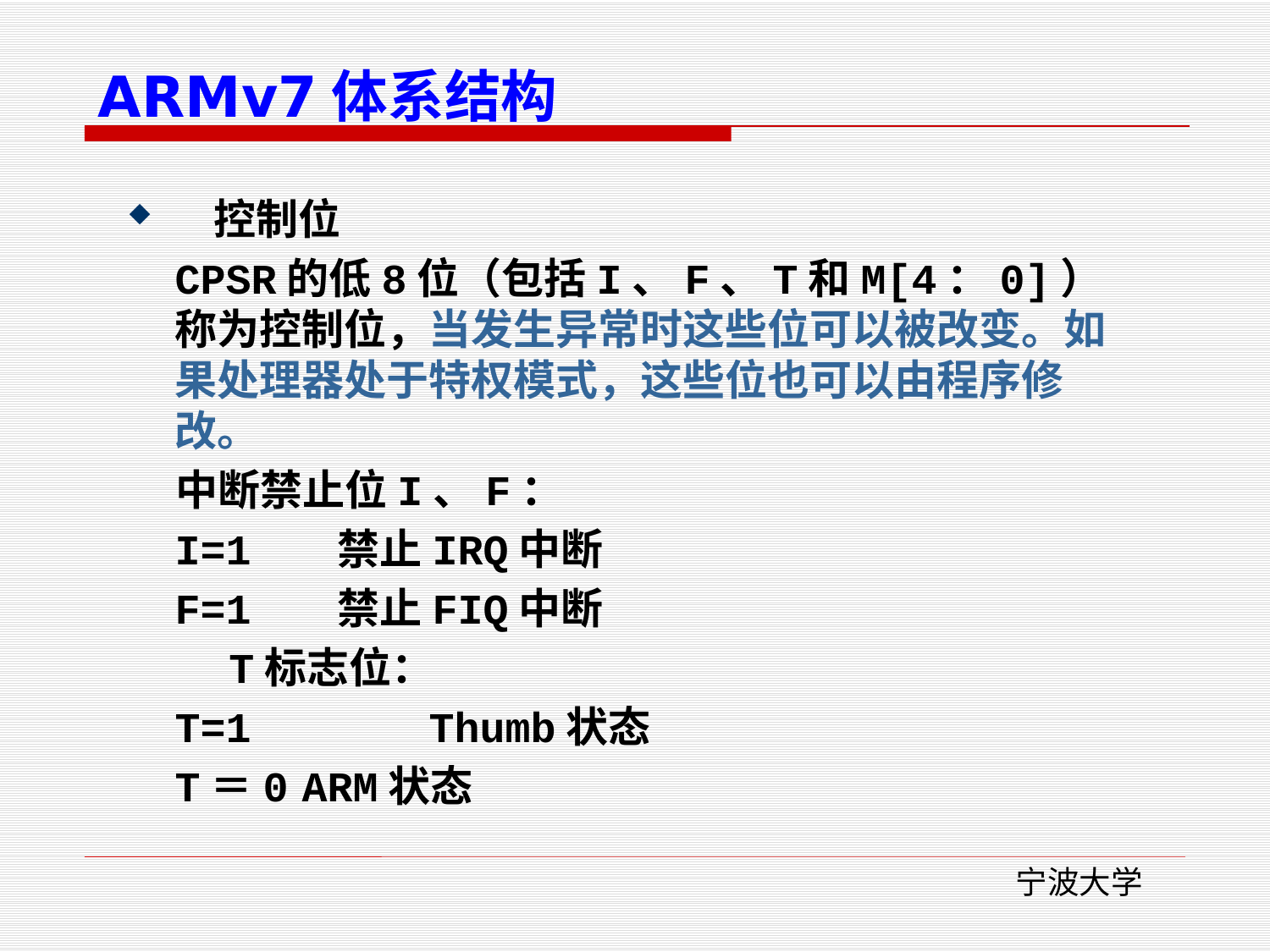

ARMv7体系结构
   控制位
	CPSR的低8位（包括I、F、T和M[4：0]）称为控制位，当发生异常时这些位可以被改变。如果处理器处于特权模式，这些位也可以由程序修改。
    中断禁止位I、F：
	I=1   禁止IRQ中断
	F=1   禁止FIQ中断
    T标志位：
	T=1		Thumb状态
	T＝0	ARM状态